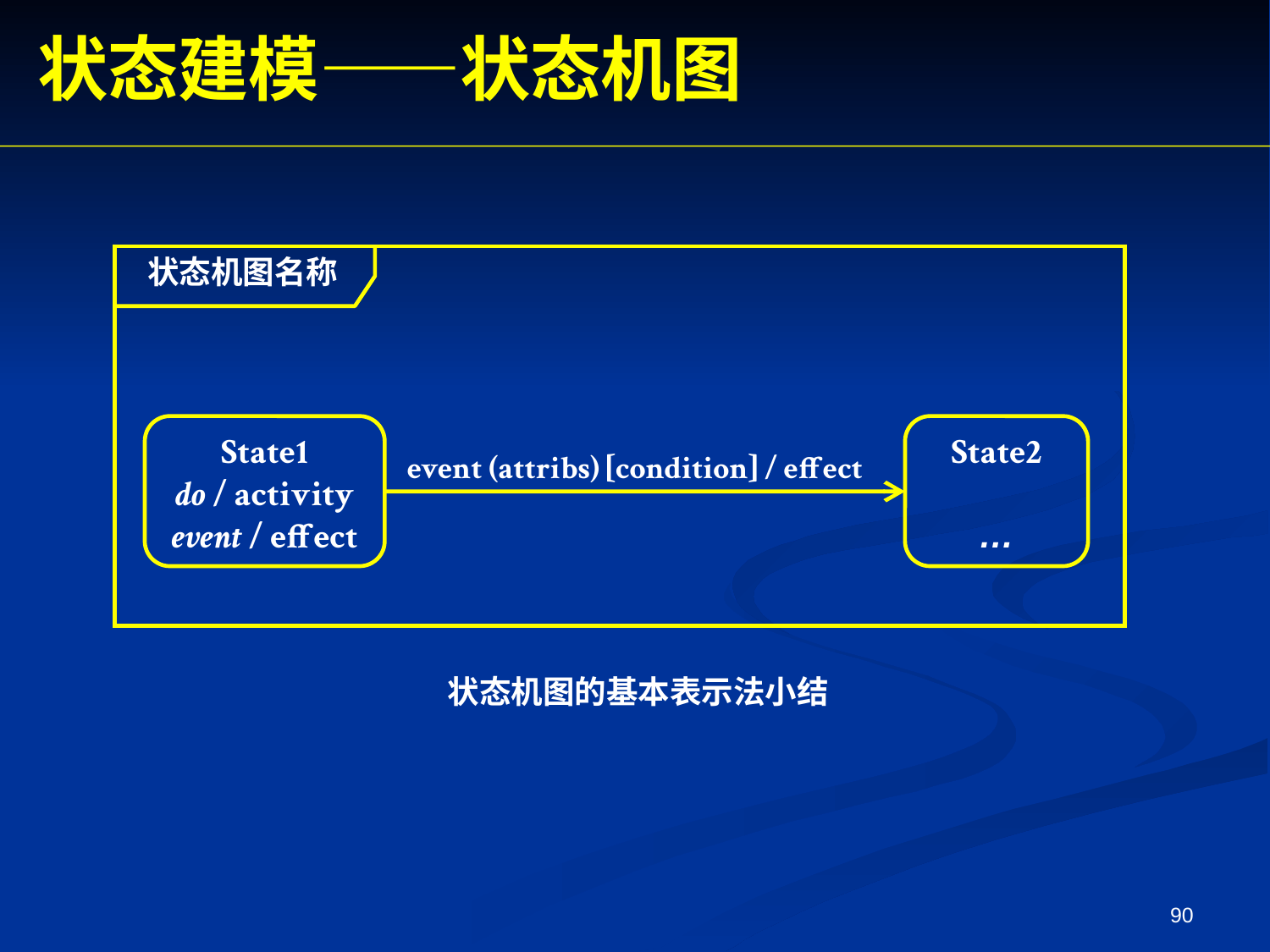

状态建模——状态机图

状态机图名称
State1
do / activity
event / effect
State2

…
event (attribs) [condition] / effect

状态机图的基本表示法小结
90